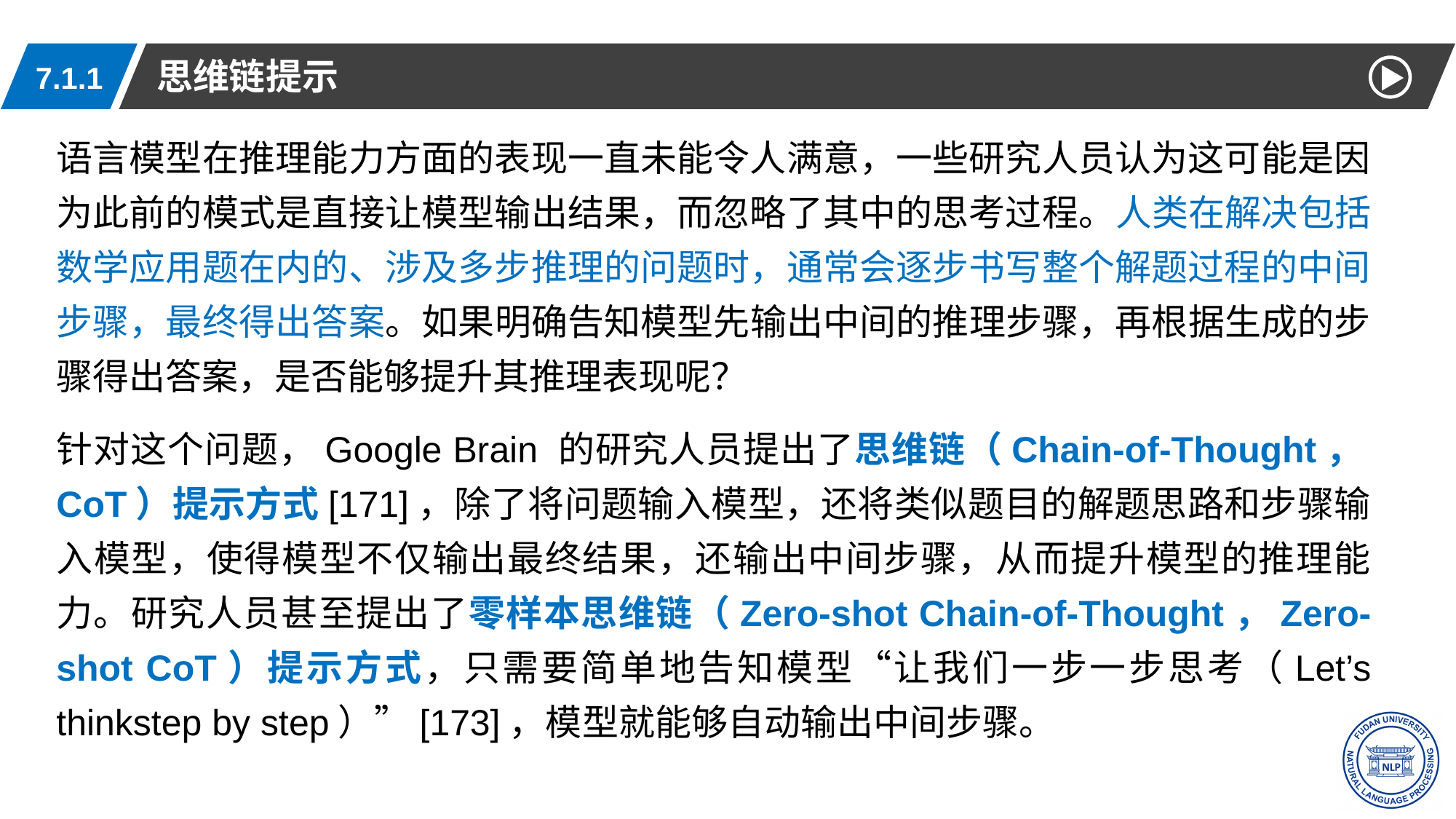

思维链提示
7.1.1

语言模型在推理能力方面的表现一直未能令人满意，一些研究人员认为这可能是因为此前的模式是直接让模型输出结果，而忽略了其中的思考过程。人类在解决包括数学应用题在内的、涉及多步推理的问题时，通常会逐步书写整个解题过程的中间步骤，最终得出答案。如果明确告知模型先输出中间的推理步骤，再根据生成的步骤得出答案，是否能够提升其推理表现呢？
针对这个问题，Google Brain 的研究人员提出了思维链（Chain-of-Thought，CoT）提示方式[171]，除了将问题输入模型，还将类似题目的解题思路和步骤输入模型，使得模型不仅输出最终结果，还输出中间步骤，从而提升模型的推理能力。研究人员甚至提出了零样本思维链（Zero-shot Chain-of-Thought，Zero-shot CoT）提示方式，只需要简单地告知模型“让我们一步一步思考（Let’s thinkstep by step）”[173]，模型就能够自动输出中间步骤。
6